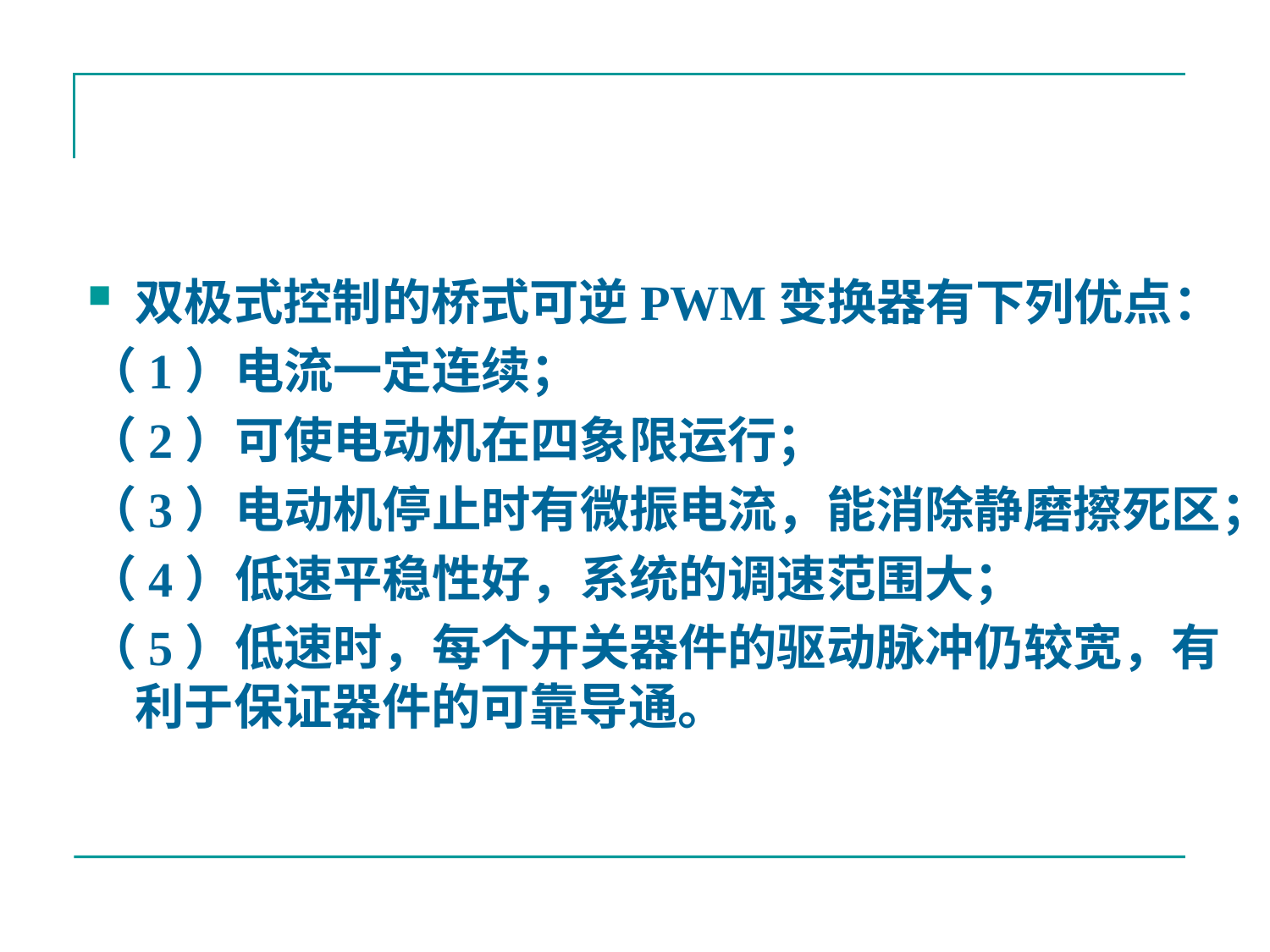

#
双极式控制的桥式可逆PWM变换器有下列优点：
（1）电流一定连续；
（2）可使电动机在四象限运行；
（3）电动机停止时有微振电流，能消除静磨擦死区；
（4）低速平稳性好，系统的调速范围大；
（5）低速时，每个开关器件的驱动脉冲仍较宽，有利于保证器件的可靠导通。